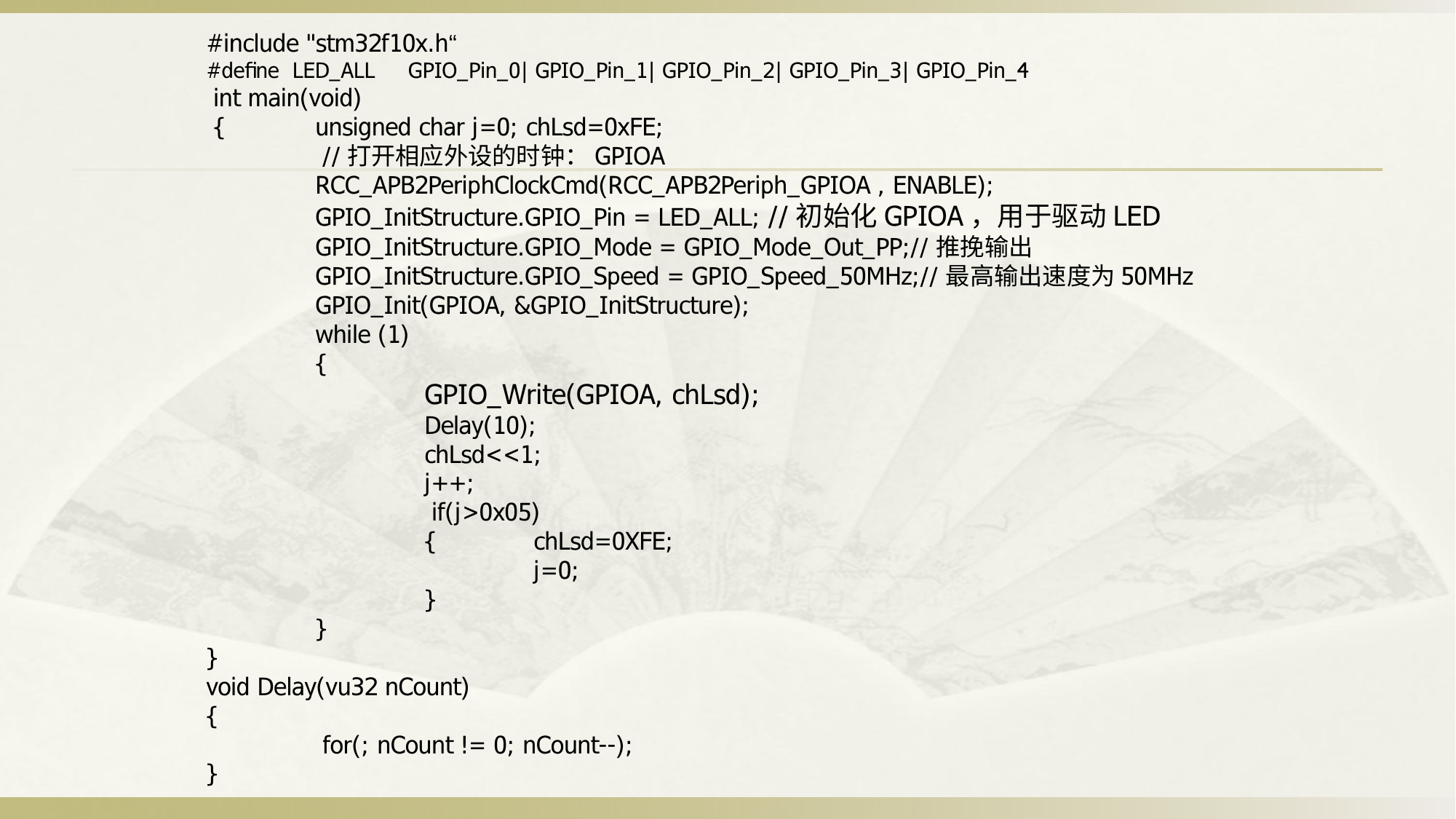

#include "stm32f10x.h“
#define  LED_ALL     GPIO_Pin_0| GPIO_Pin_1| GPIO_Pin_2| GPIO_Pin_3| GPIO_Pin_4
 int main(void)
 {  	unsigned char j=0; chLsd=0xFE;
 	 //打开相应外设的时钟：GPIOA
  	RCC_APB2PeriphClockCmd(RCC_APB2Periph_GPIOA , ENABLE);
 	GPIO_InitStructure.GPIO_Pin = LED_ALL; //初始化GPIOA，用于驱动LED
  	GPIO_InitStructure.GPIO_Mode = GPIO_Mode_Out_PP;//推挽输出
  	GPIO_InitStructure.GPIO_Speed = GPIO_Speed_50MHz;//最高输出速度为50MHz
  	GPIO_Init(GPIOA, &GPIO_InitStructure);
  	while (1)
  	{
    		GPIO_Write(GPIOA, chLsd);
    		Delay(10);
  		chLsd<<1;
  		j++;
		 if(j>0x05)
		{	chLsd=0XFE;
  	 		j=0;
		}
	}
}
void Delay(vu32 nCount)
{
 	 for(; nCount != 0; nCount--);
}